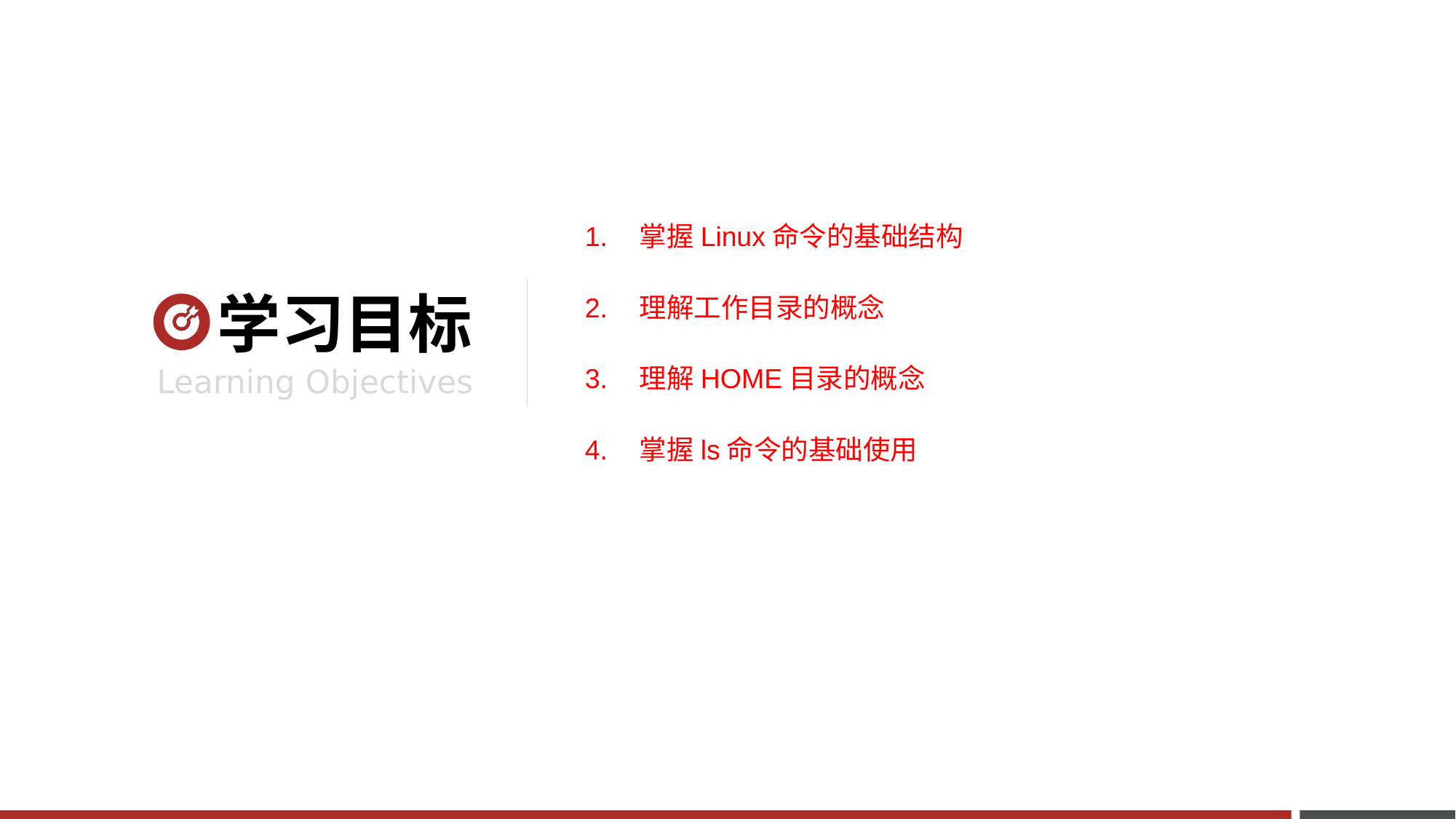

掌握Linux命令的基础结构
理解工作目录的概念
理解HOME目录的概念
掌握ls命令的基础使用